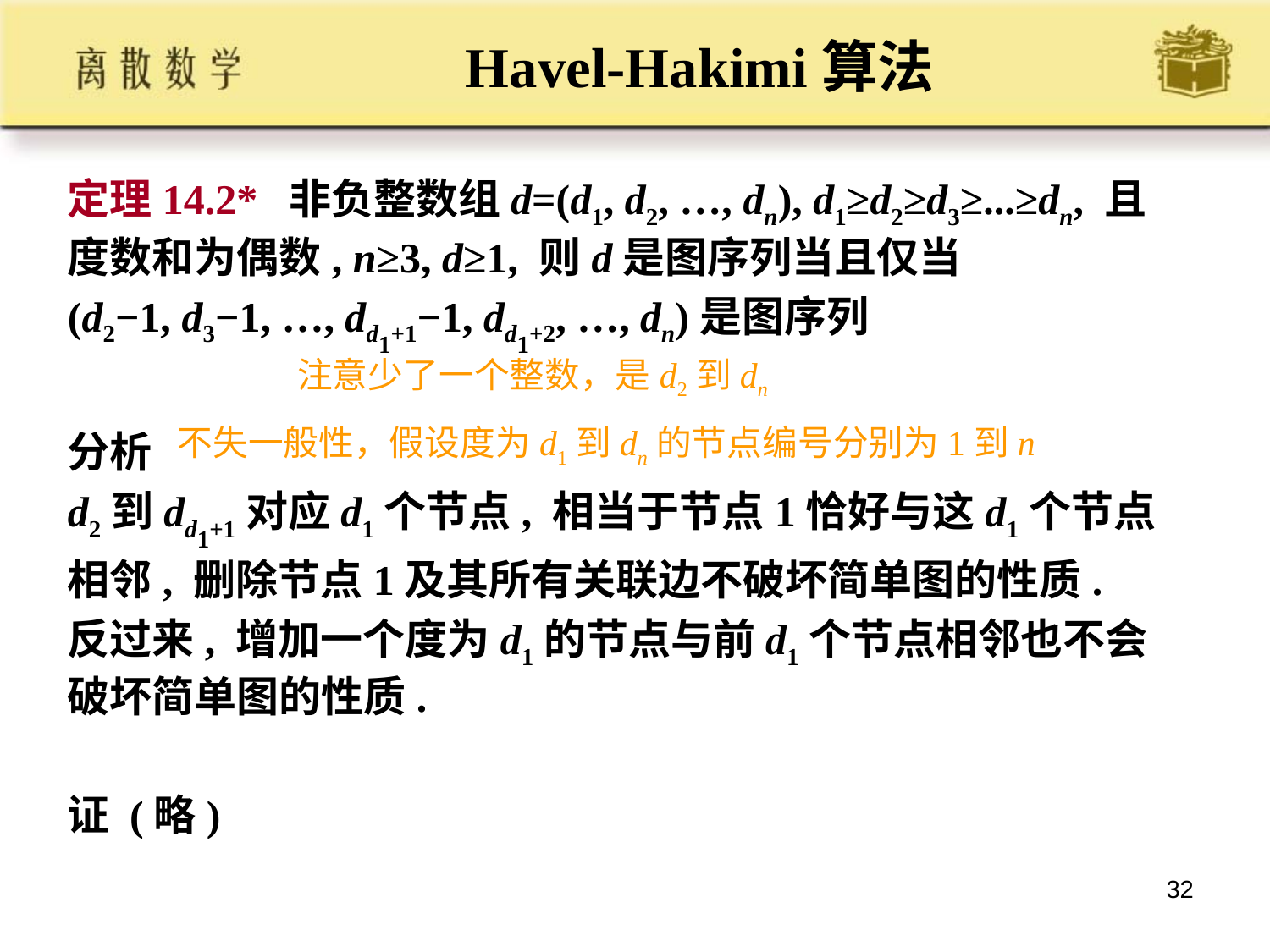

易考：
（结合图同构、特殊图）
可简单图化的判定
多个非同构简单图的构造
多个非同构特殊图的构造
# Havel-Hakimi算法
定理14.2*  非负整数组d=(d1, d2, …, dn), d1≥d2≥d3≥...≥dn, 且度数和为偶数, n≥3, d≥1, 则d是图序列当且仅当
(d2−1, d3−1, …, dd1+1−1, dd1+2, …, dn)是图序列

分析
d2到dd1+1对应d1个节点, 相当于节点1恰好与这d1个节点相邻, 删除节点1及其所有关联边不破坏简单图的性质.
反过来, 增加一个度为d1的节点与前d1个节点相邻也不会破坏简单图的性质.

证 (略)

注意少了一个整数，是d2到dn
不失一般性，假设度为d1到dn的节点编号分别为1到n
32